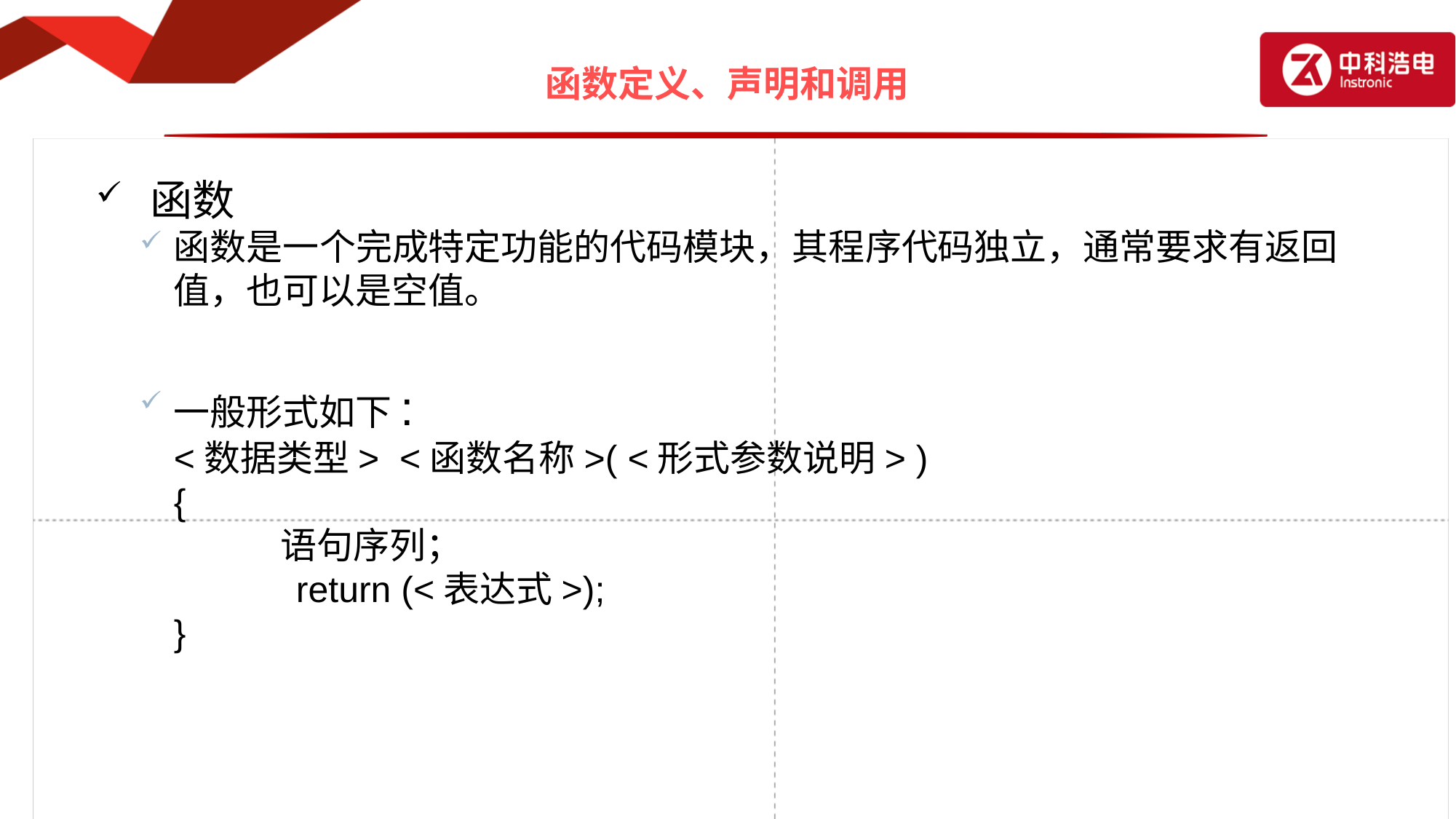

# 函数定义、声明和调用
函数
函数是一个完成特定功能的代码模块，其程序代码独立，通常要求有返回值，也可以是空值。

一般形式如下:
	<数据类型>  <函数名称>( <形式参数说明> )
	{
	            语句序列；
	            return (<表达式>);
	}